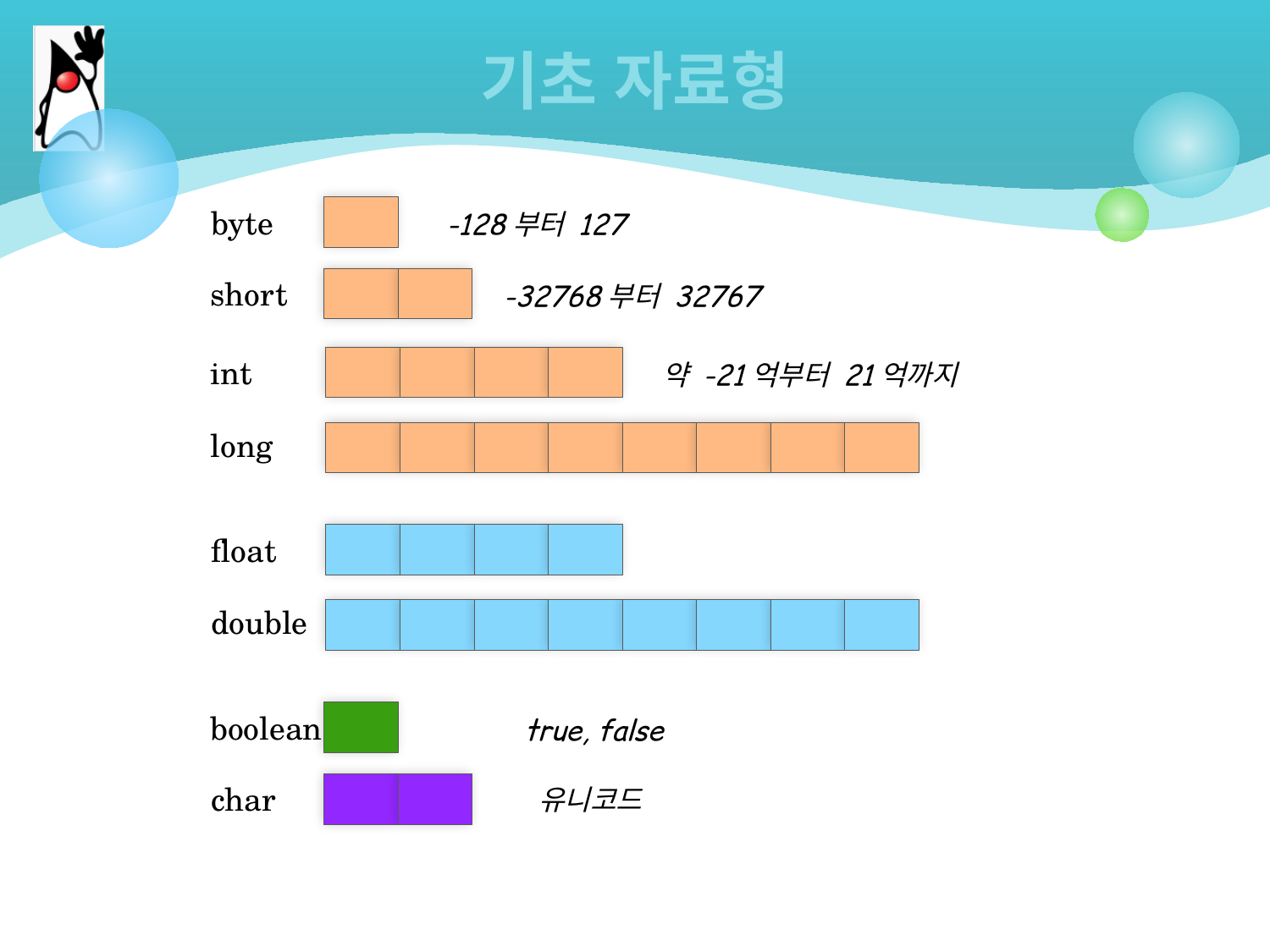

# 기초 자료형
byte

-128부터 127
short

-32768부터 32767

int

약 -21억부터 21억까지
long

float

double

boolean

true, false
char

유니코드